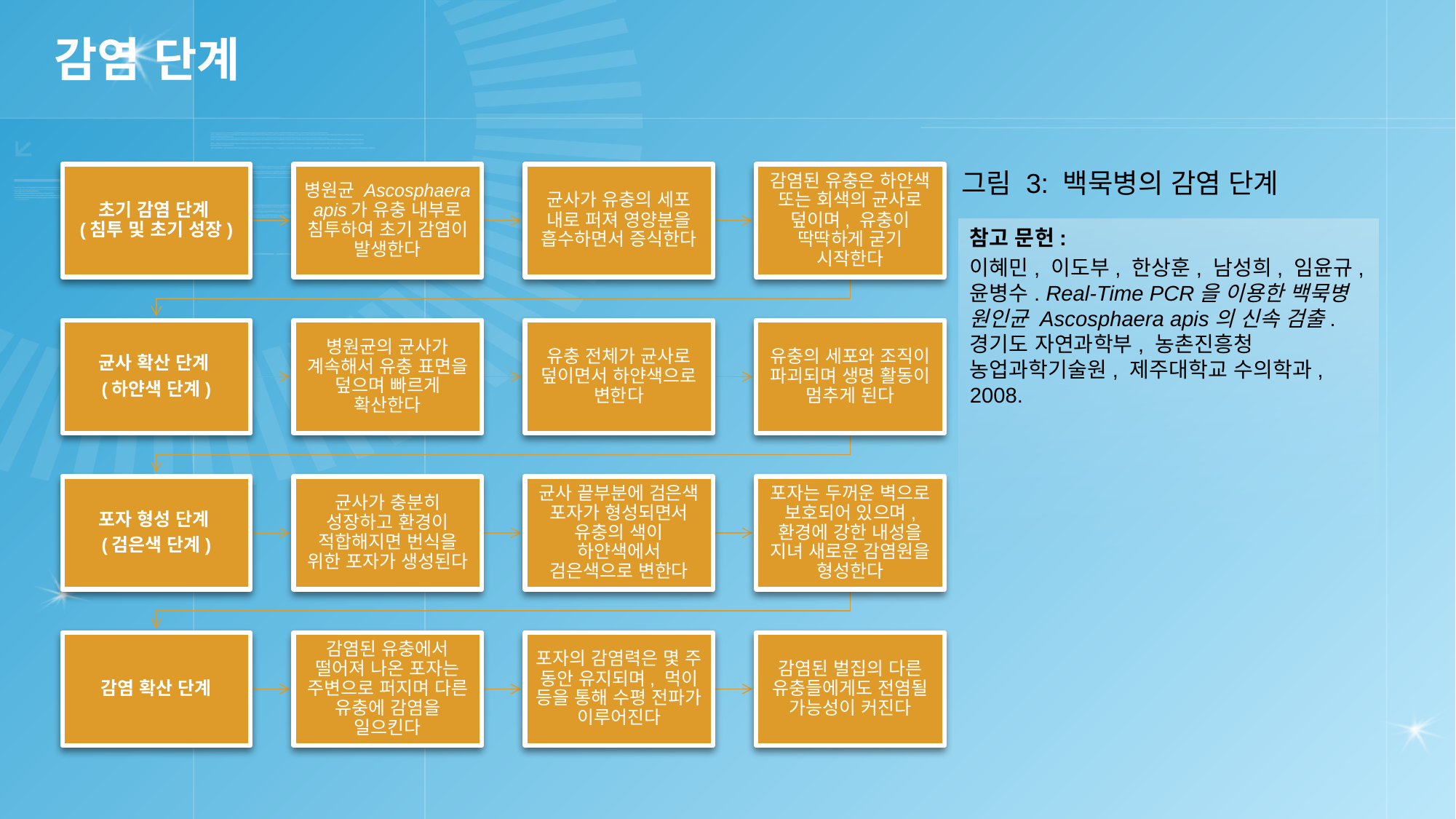

# 감염 단계
그림 3: 백묵병의 감염 단계

초기 감염 단계
(침투 및 초기 성장)

병원균 Ascosphaera apis가 유충 내부로 침투하여 초기 감염이 발생한다

균사가 유충의 세포 내로 퍼져 영양분을 흡수하면서 증식한다

감염된 유충은 하얀색 또는 회색의 균사로 덮이며, 유충이 딱딱하게 굳기 시작한다

균사 확산 단계
(하얀색 단계)

병원균의 균사가 계속해서 유충 표면을 덮으며 빠르게 확산한다

유충 전체가 균사로 덮이면서 하얀색으로 변한다

유충의 세포와 조직이 파괴되며 생명 활동이 멈추게 된다

포자 형성 단계
(검은색 단계)

균사가 충분히 성장하고 환경이 적합해지면 번식을 위한 포자가 생성된다

균사 끝부분에 검은색 포자가 형성되면서 유충의 색이 하얀색에서 검은색으로 변한다

포자는 두꺼운 벽으로 보호되어 있으며, 환경에 강한 내성을 지녀 새로운 감염원을 형성한다

감염 확산 단계

감염된 유충에서 떨어져 나온 포자는 주변으로 퍼지며 다른 유충에 감염을 일으킨다

포자의 감염력은 몇 주 동안 유지되며, 먹이 등을 통해 수평 전파가 이루어진다
감염된 벌집의 다른 유충들에게도 전염될 가능성이 커진다
참고 문헌:
이혜민, 이도부, 한상훈, 남성희, 임윤규, 윤병수. Real-Time PCR을 이용한 백묵병 원인균 Ascosphaera apis의 신속 검출. 경기도 자연과학부, 농촌진흥청 농업과학기술원, 제주대학교 수의학과, 2008.